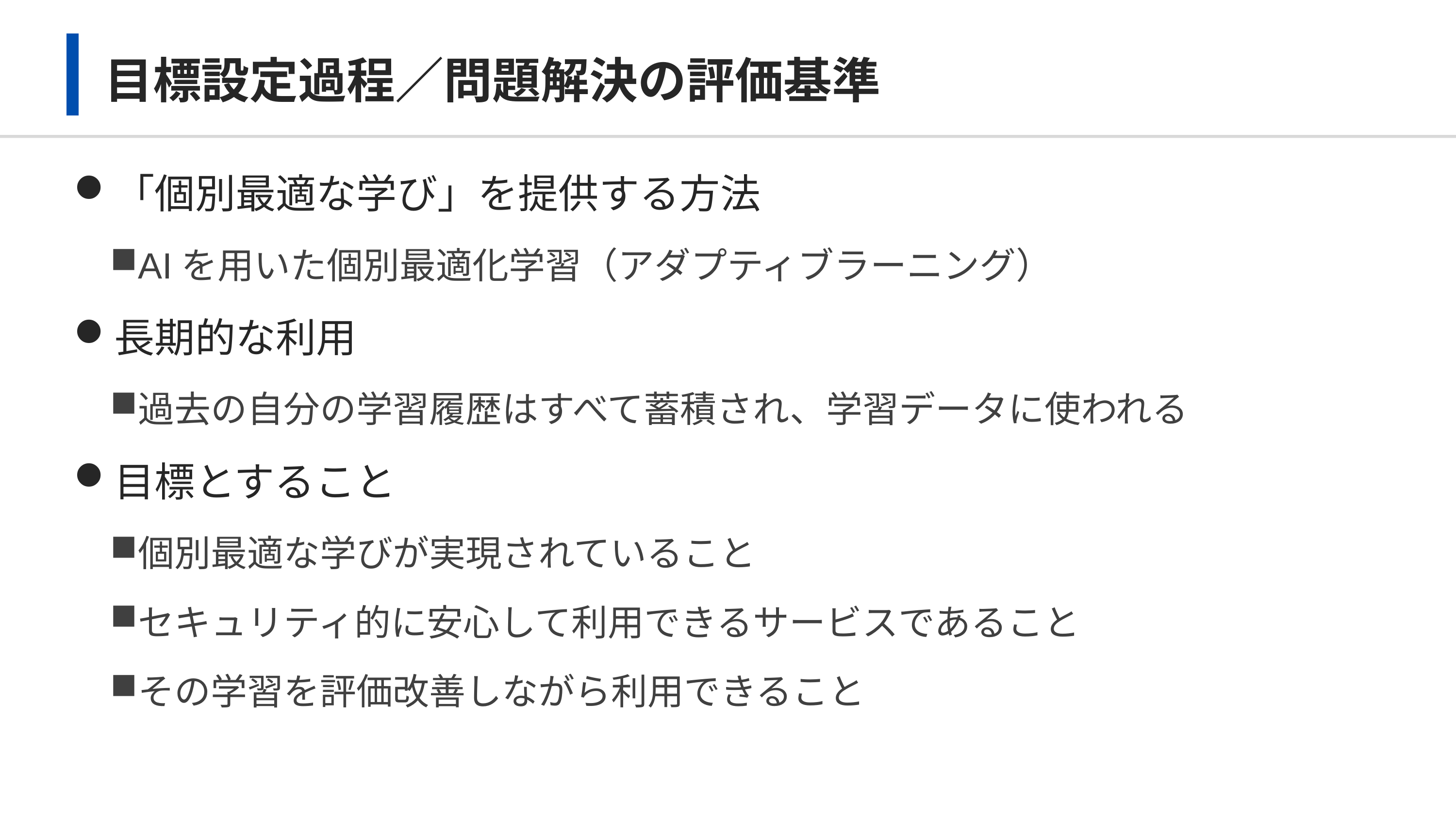

# 目標設定過程／問題解決の評価基準
「個別最適な学び」を提供する方法
AIを用いた個別最適化学習（アダプティブラーニング）
長期的な利用
過去の自分の学習履歴はすべて蓄積され、学習データに使われる
目標とすること
個別最適な学びが実現されていること
セキュリティ的に安心して利用できるサービスであること
その学習を評価改善しながら利用できること